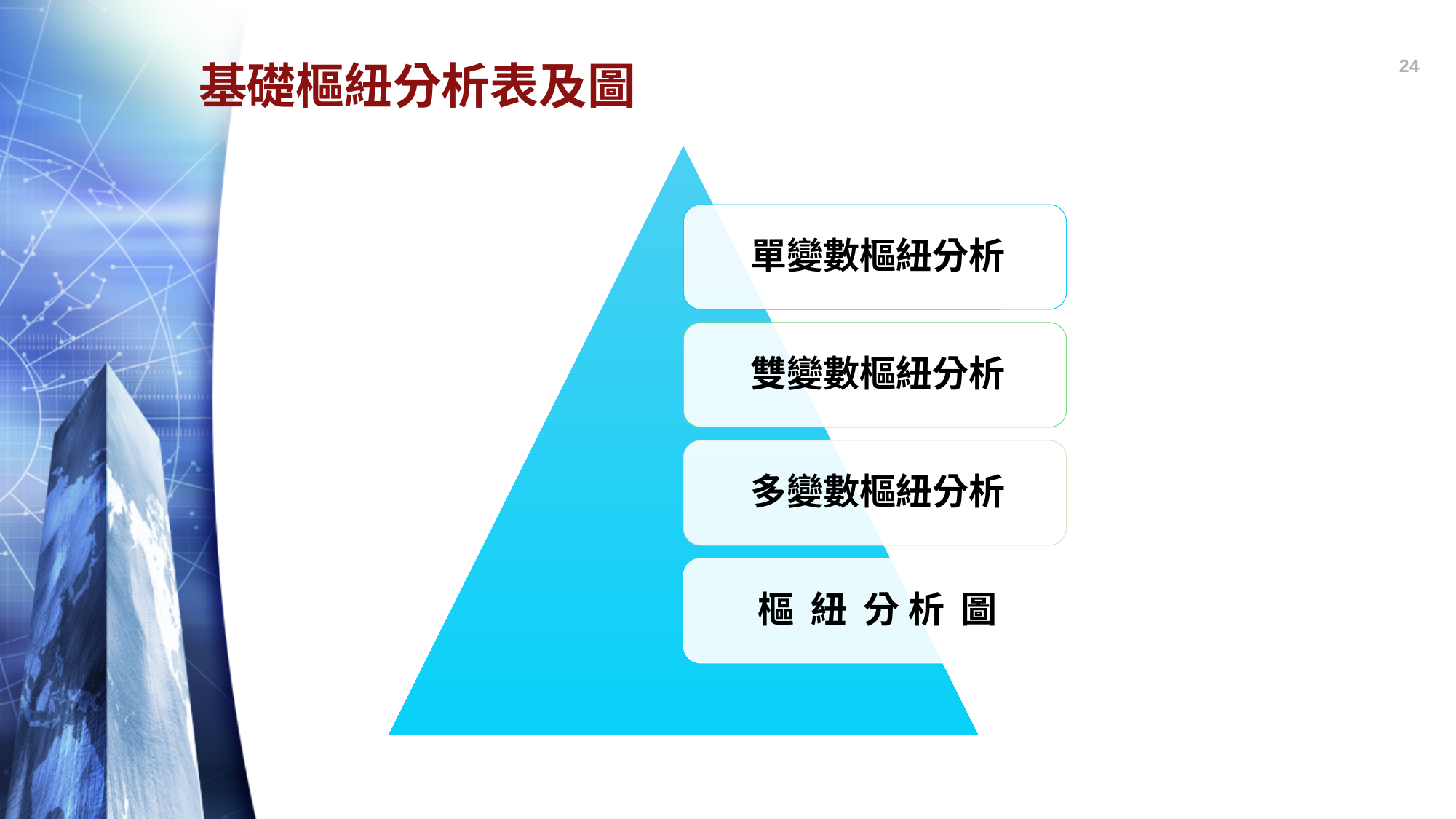

24
# 基礎樞紐分析表及圖
單變數樞紐分析
雙變數樞紐分析
多變數樞紐分析
樞  紐  分 析  圖